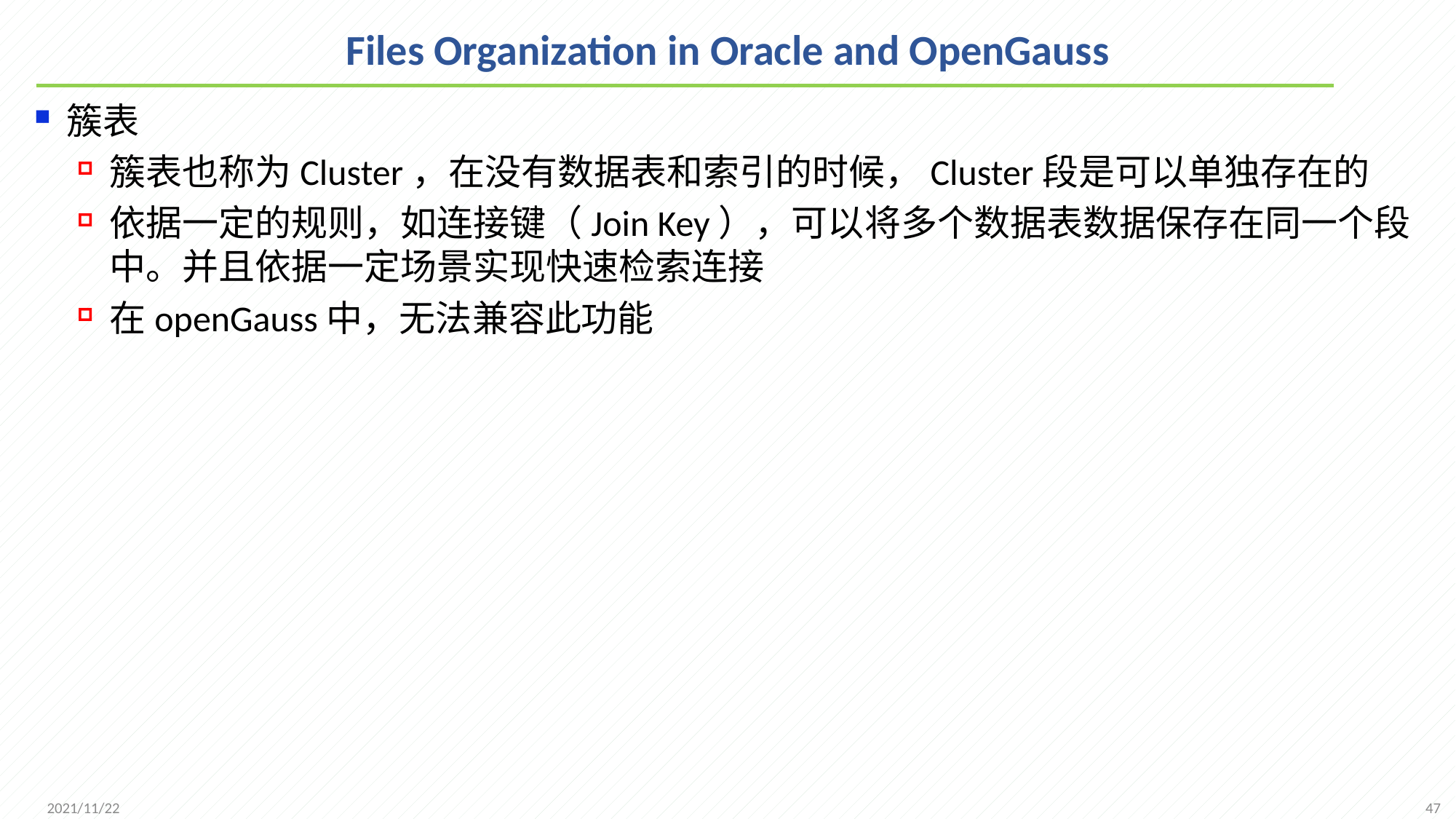

# Files Organization in Oracle and OpenGauss
簇表
簇表也称为Cluster，在没有数据表和索引的时候，Cluster段是可以单独存在的
依据一定的规则，如连接键（Join Key），可以将多个数据表数据保存在同一个段中。并且依据一定场景实现快速检索连接
在openGauss中，无法兼容此功能
47
2021/11/22